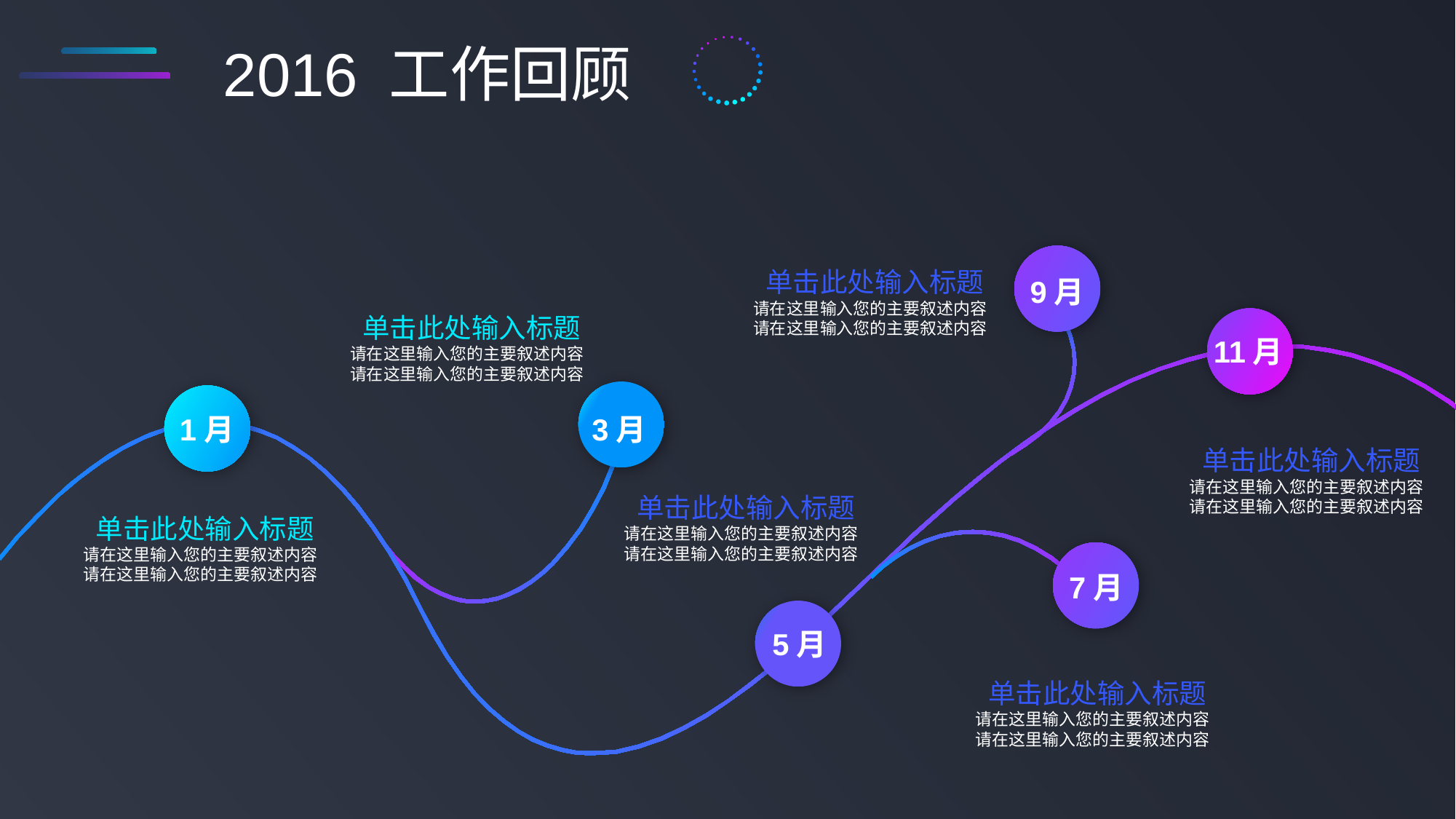

2016 工作回顾

9月
 单击此处输入标题
请在这里输入您的主要叙述内容
请在这里输入您的主要叙述内容

 单击此处输入标题
请在这里输入您的主要叙述内容
请在这里输入您的主要叙述内容

11月

3月

1月
 单击此处输入标题
请在这里输入您的主要叙述内容
请在这里输入您的主要叙述内容

 单击此处输入标题
请在这里输入您的主要叙述内容
请在这里输入您的主要叙述内容

 单击此处输入标题
请在这里输入您的主要叙述内容
请在这里输入您的主要叙述内容

7月

5月
 单击此处输入标题
请在这里输入您的主要叙述内容
请在这里输入您的主要叙述内容